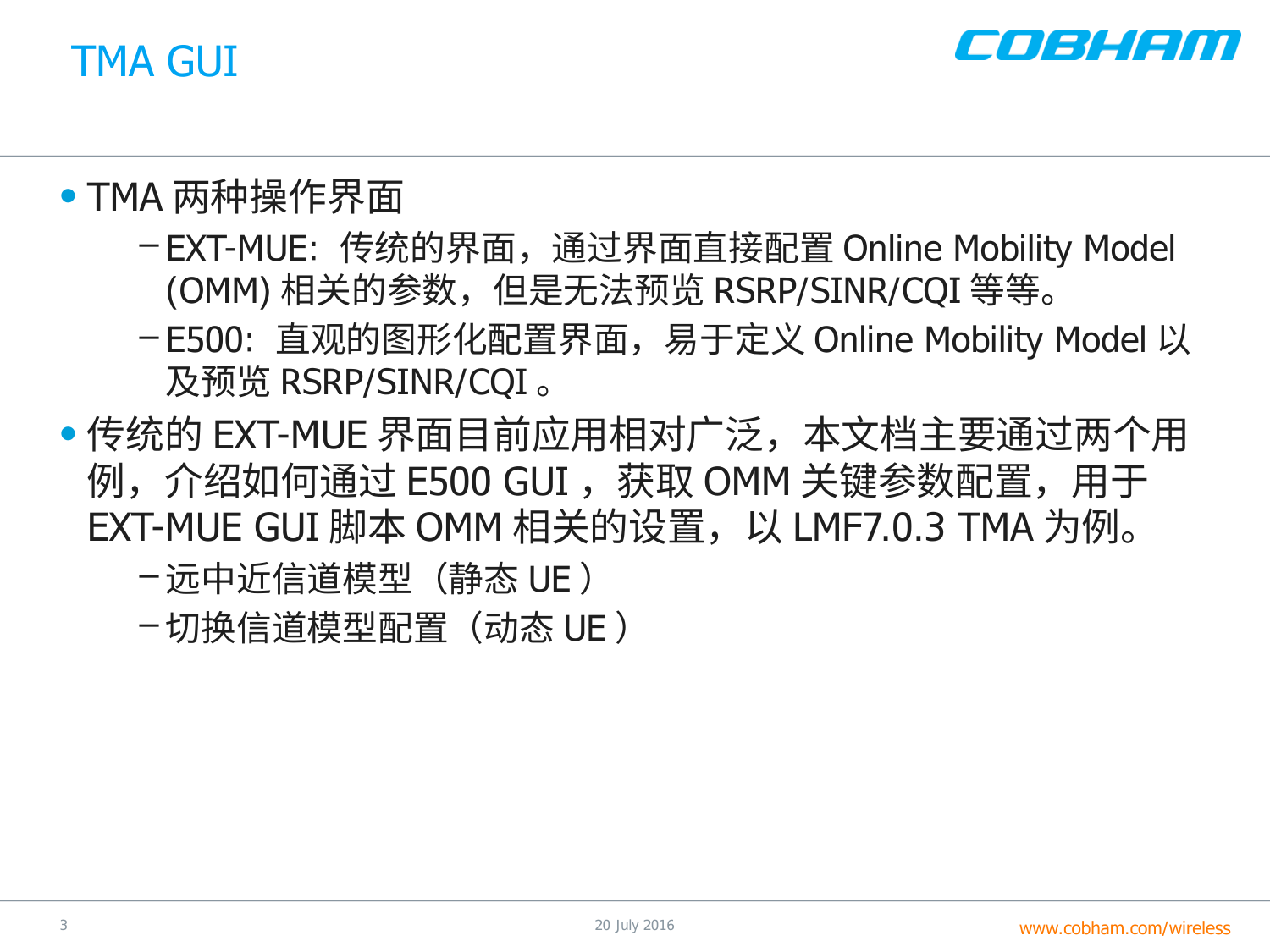

# TMA GUI

TMA两种操作界面
EXT-MUE: 传统的界面，通过界面直接配置Online Mobility Model (OMM)相关的参数，但是无法预览RSRP/SINR/CQI等等。
E500: 直观的图形化配置界面，易于定义Online Mobility Model以及预览RSRP/SINR/CQI。
传统的EXT-MUE界面目前应用相对广泛，本文档主要通过两个用例，介绍如何通过E500 GUI，获取OMM关键参数配置，用于EXT-MUE GUI脚本OMM相关的设置，以LMF7.0.3 TMA为例。
远中近信道模型（静态UE）
切换信道模型配置（动态UE）
3
20 July 2016